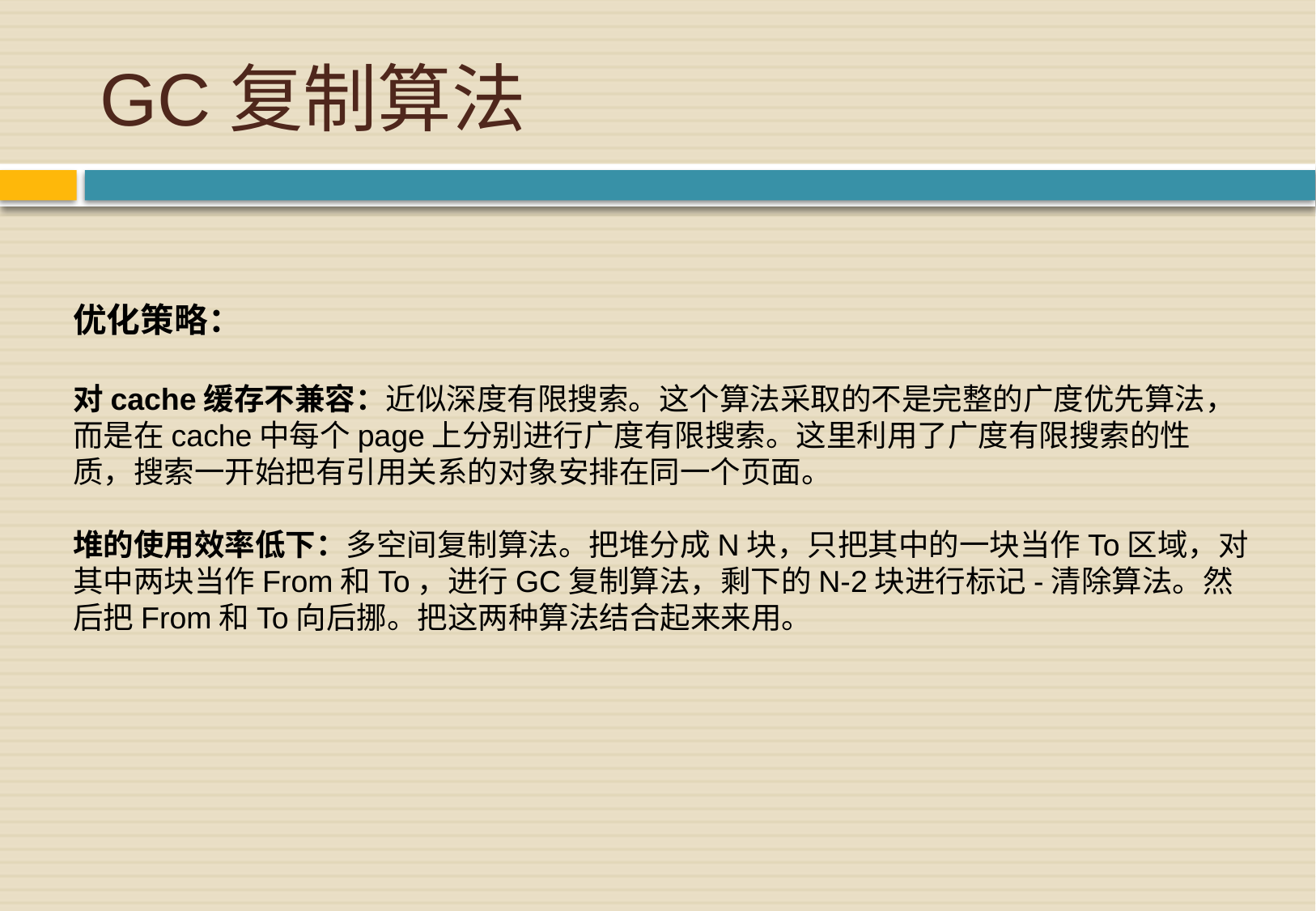

# GC复制算法
优化策略：

对cache缓存不兼容：近似深度有限搜索。这个算法采取的不是完整的广度优先算法，而是在cache中每个page上分别进行广度有限搜索。这里利用了广度有限搜索的性质，搜索一开始把有引用关系的对象安排在同一个页面。

堆的使用效率低下：多空间复制算法。把堆分成N块，只把其中的一块当作To区域，对其中两块当作From和To，进行GC复制算法，剩下的N-2块进行标记-清除算法。然后把From和To向后挪。把这两种算法结合起来来用。